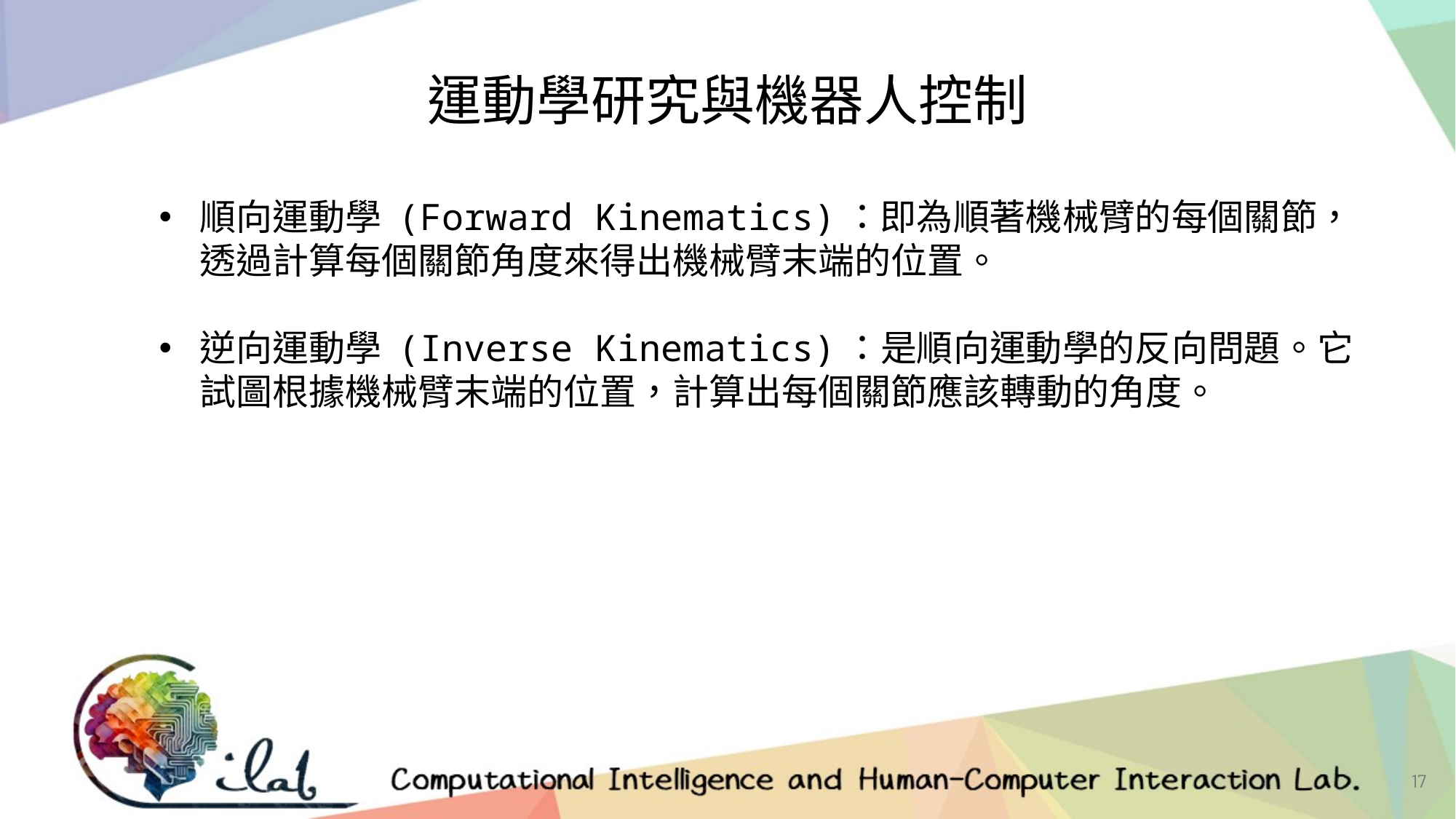

運動學研究與機器人控制
順向運動學 (Forward Kinematics)：即為順著機械臂的每個關節，透過計算每個關節角度來得出機械臂末端的位置。

逆向運動學 (Inverse Kinematics)：是順向運動學的反向問題。它試圖根據機械臂末端的位置，計算出每個關節應該轉動的角度。
17